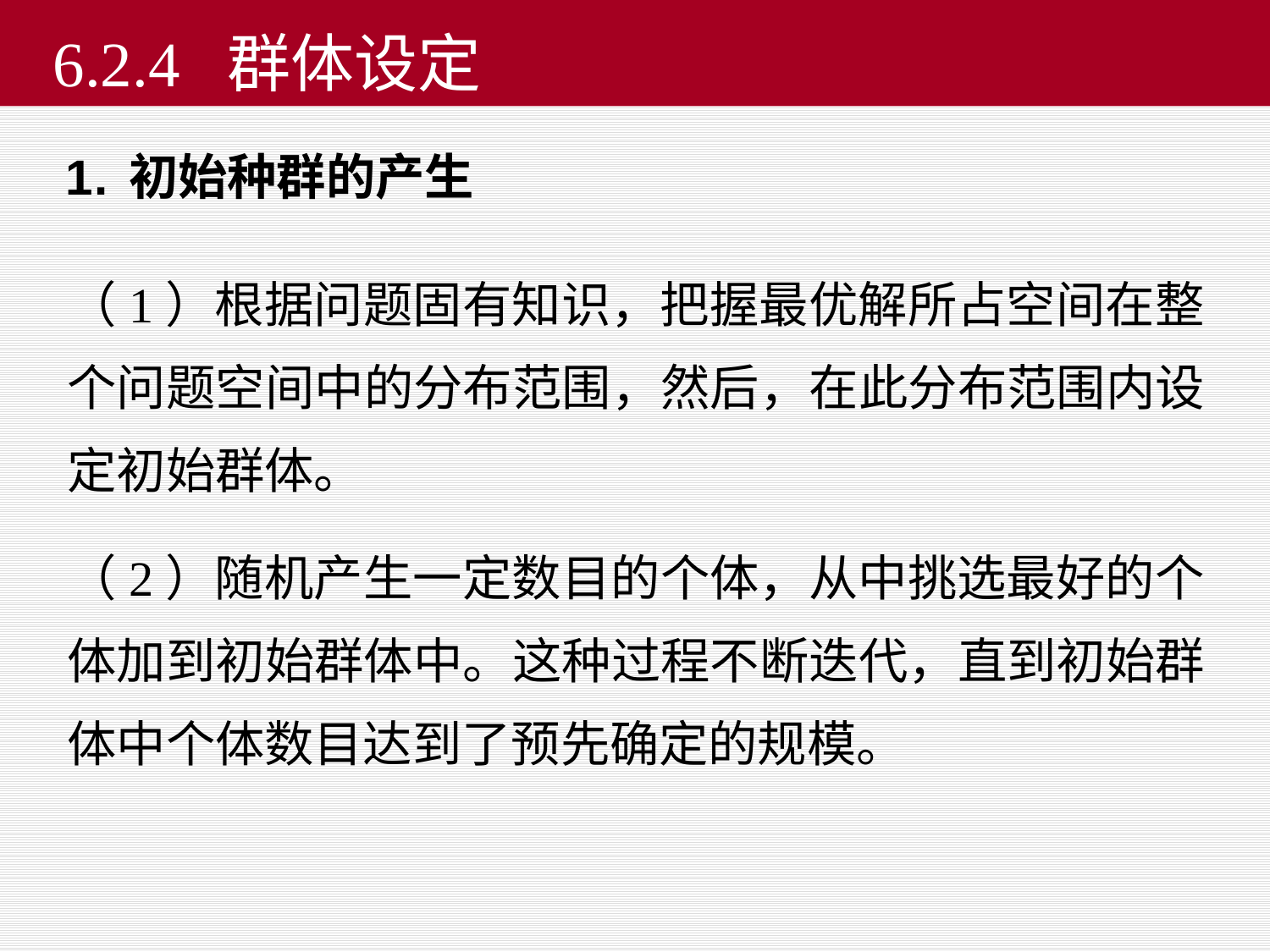

# 6.2.4  群体设定
初始种群的产生
（1）根据问题固有知识，把握最优解所占空间在整个问题空间中的分布范围，然后，在此分布范围内设定初始群体。
（2）随机产生一定数目的个体，从中挑选最好的个体加到初始群体中。这种过程不断迭代，直到初始群体中个体数目达到了预先确定的规模。
47